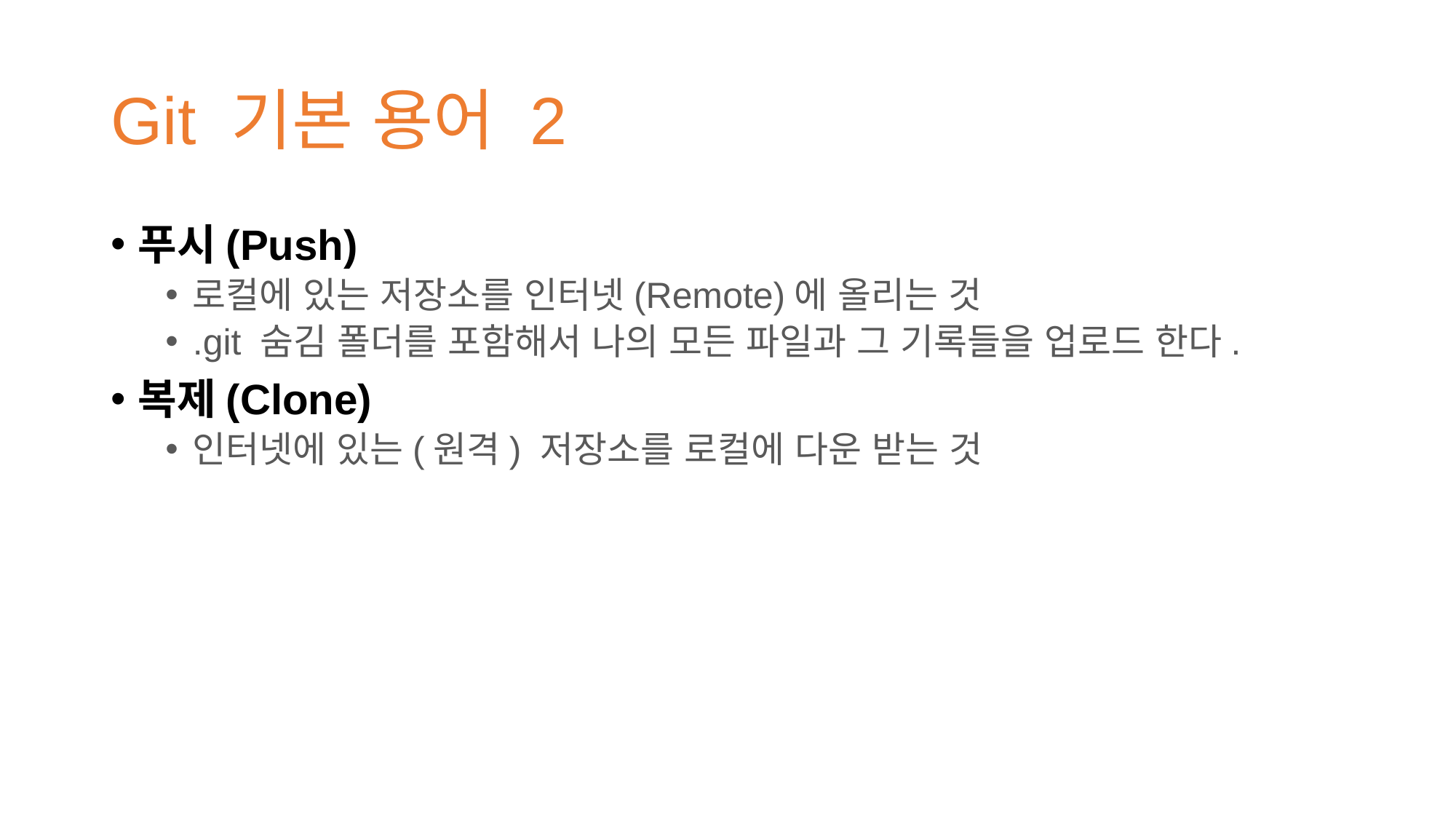

# Git 기본 용어 2
푸시(Push)
로컬에 있는 저장소를 인터넷(Remote)에 올리는 것
.git 숨김 폴더를 포함해서 나의 모든 파일과 그 기록들을 업로드 한다.
복제(Clone)
인터넷에 있는(원격) 저장소를 로컬에 다운 받는 것